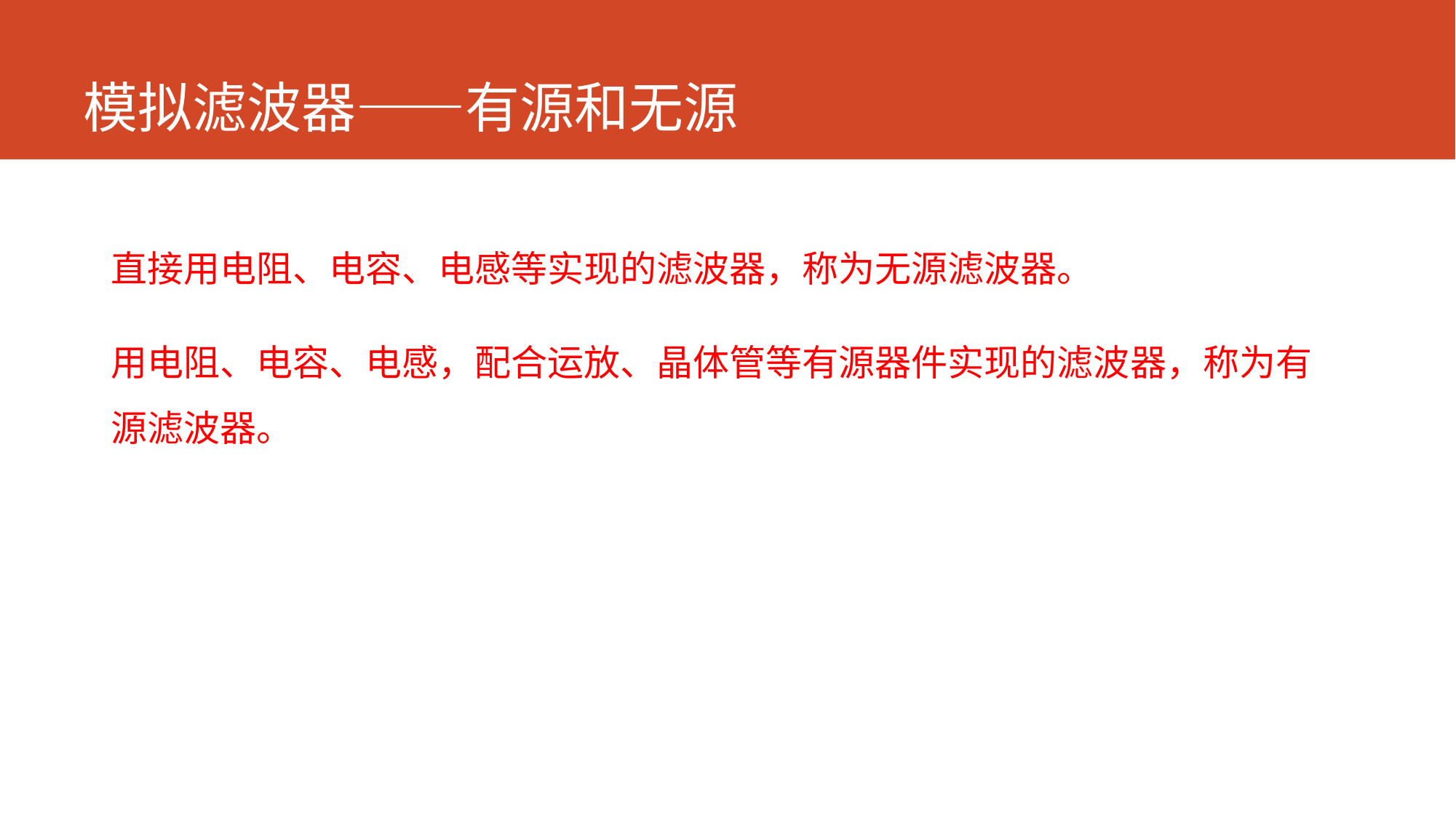

# 模拟滤波器——有源和无源
直接用电阻、电容、电感等实现的滤波器，称为无源滤波器。
用电阻、电容、电感，配合运放、晶体管等有源器件实现的滤波器，称为有源滤波器。